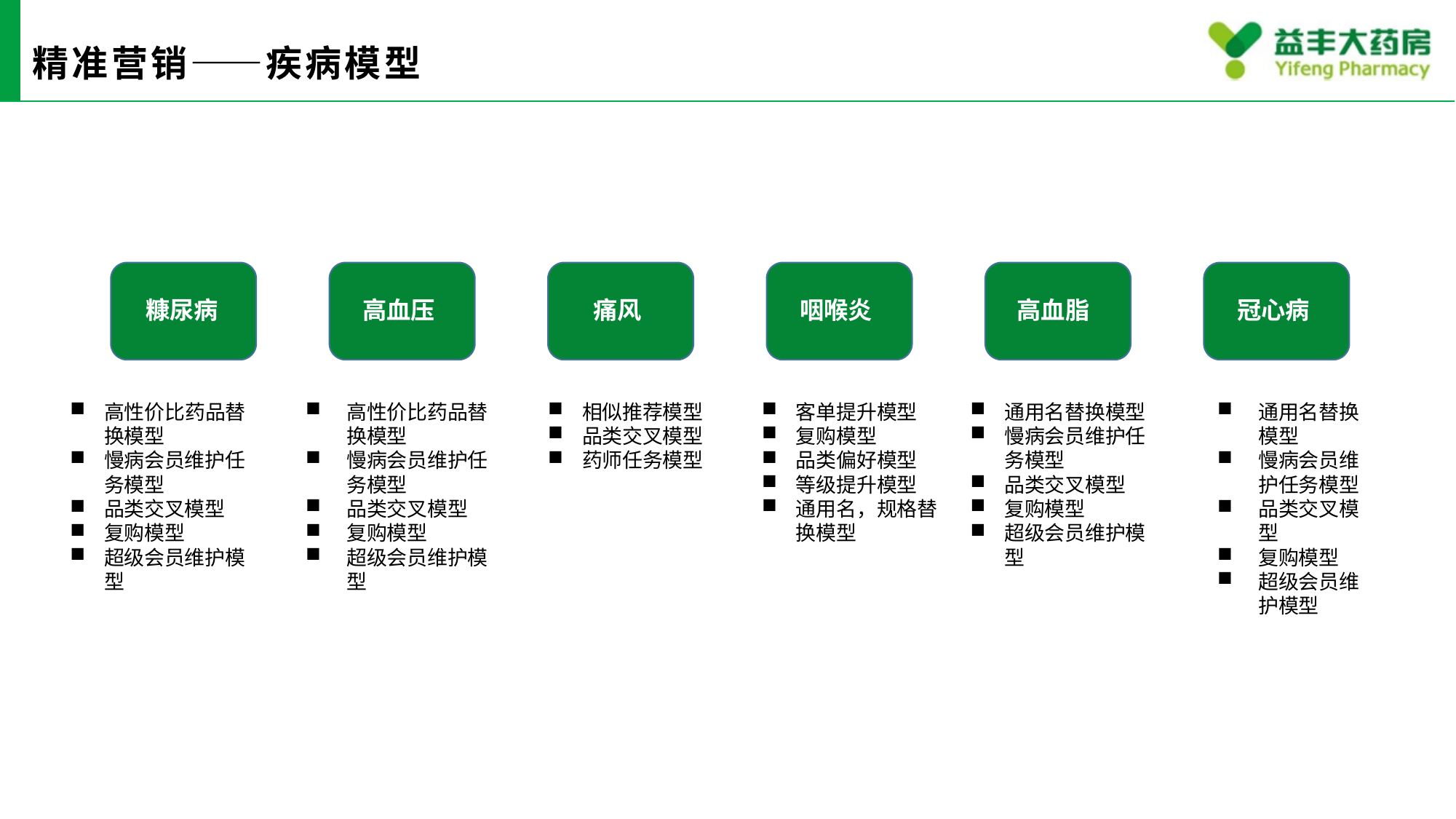

# 精准营销——疾病模型

   糠尿病

高血压

痛风

咽喉炎

高血脂

冠心病
高性价比药品替换模型
慢病会员维护任务模型
品类交叉模型
复购模型
超级会员维护模型

高性价比药品替换模型
慢病会员维护任务模型
品类交叉模型
复购模型
超级会员维护模型

相似推荐模型
品类交叉模型
药师任务模型
客单提升模型
复购模型
品类偏好模型
等级提升模型
通用名，规格替换模型
通用名替换模型
慢病会员维护任务模型
品类交叉模型
复购模型
超级会员维护模型

通用名替换模型
慢病会员维护任务模型
品类交叉模型
复购模型
超级会员维护模型